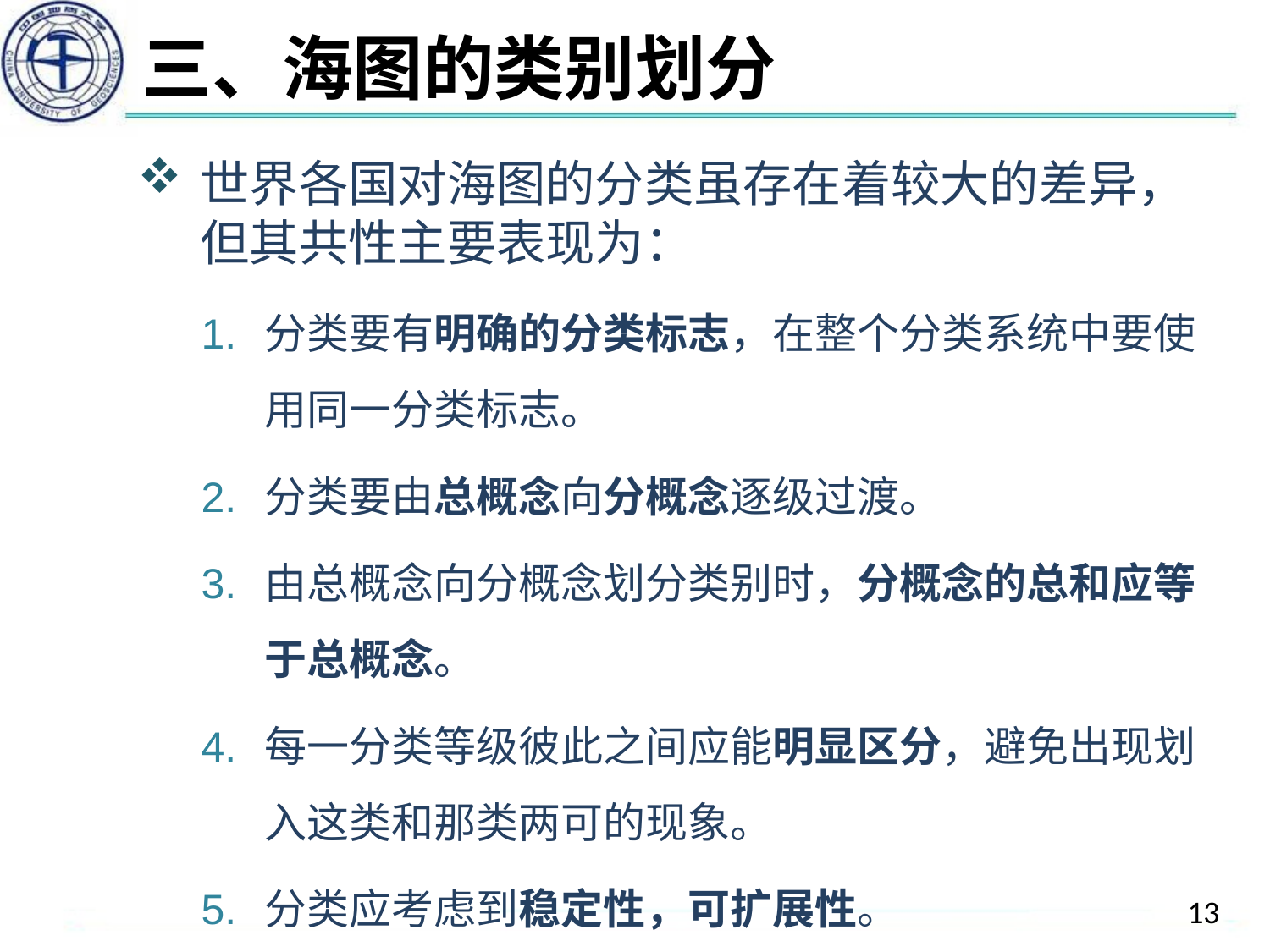

# 三、海图的类别划分
世界各国对海图的分类虽存在着较大的差异，但其共性主要表现为：
分类要有明确的分类标志，在整个分类系统中要使用同一分类标志。
分类要由总概念向分概念逐级过渡。
由总概念向分概念划分类别时，分概念的总和应等于总概念。
每一分类等级彼此之间应能明显区分，避免出现划入这类和那类两可的现象。
分类应考虑到稳定性，可扩展性。

13